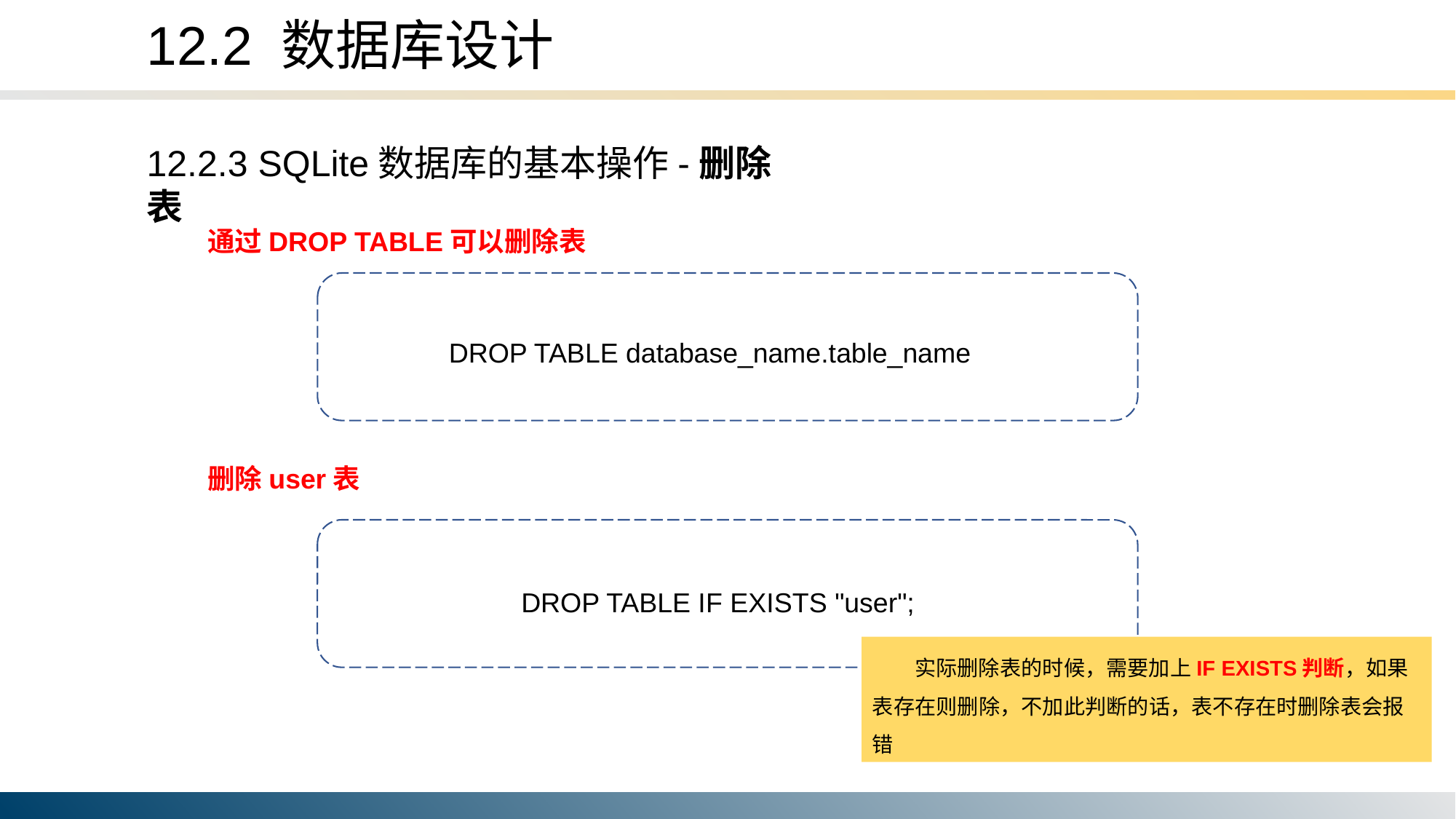

12.2 数据库设计
12.2.3 SQLite数据库的基本操作-删除表
通过DROP TABLE可以删除表

DROP TABLE database_name.table_name
删除user表

DROP TABLE IF EXISTS "user";
实际删除表的时候，需要加上IF EXISTS判断，如果表存在则删除，不加此判断的话，表不存在时删除表会报错